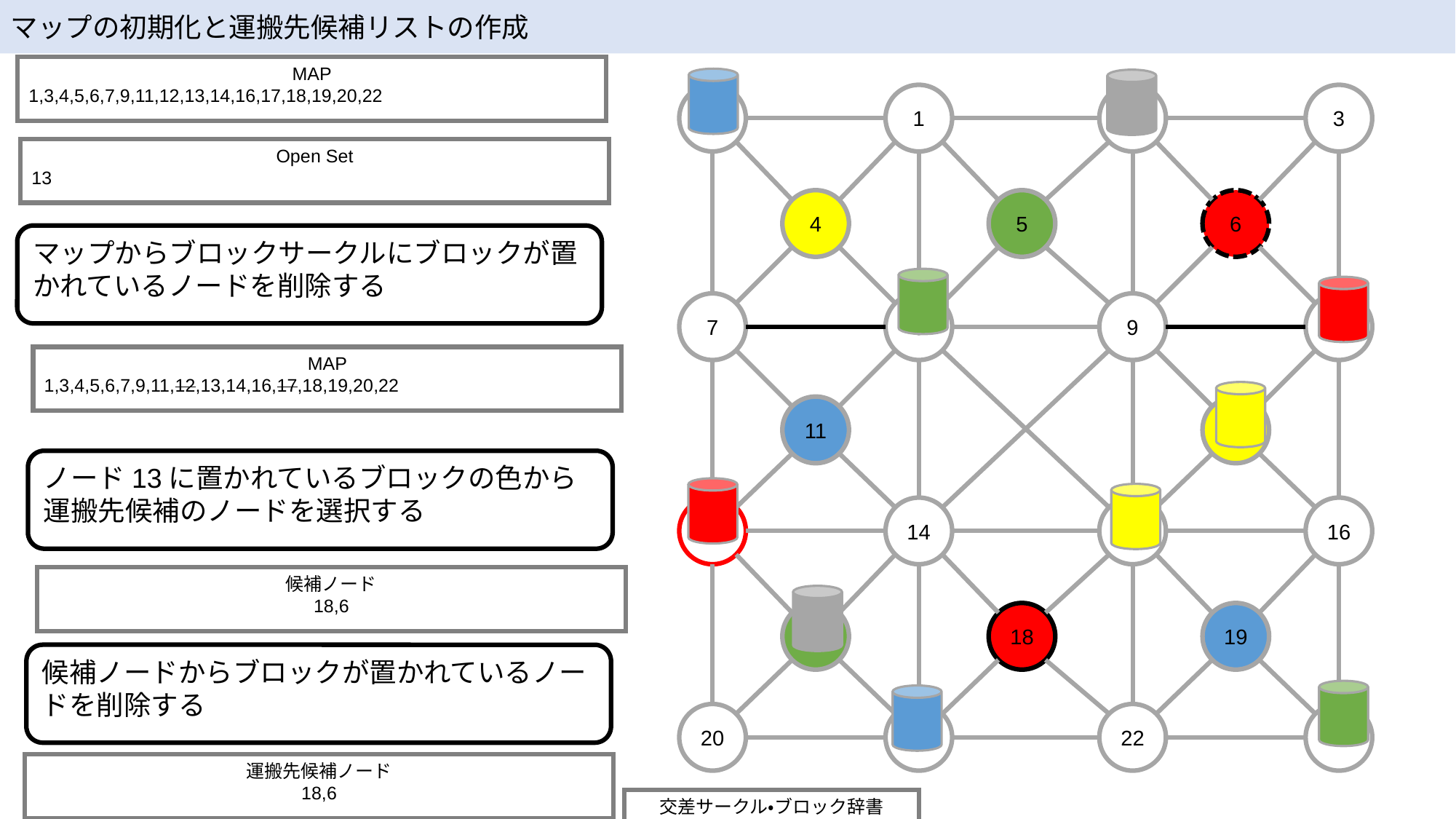

マップの初期化と運搬先候補リストの作成
MAP
1,3,4,5,6,7,9,11,12,13,14,16,17,18,19,20,22

0
1
4
7
8
11
13
14
17
20
21
2
3
6
9
10
12
15
16
19
22
23
5
18
Open Set
13

マップからブロックサークルにブロックが置かれているノードを削除する
MAP
1,3,4,5,6,7,9,11,12,13,14,16,17,18,19,20,22

ノード13に置かれているブロックの色から
運搬先候補のノードを選択する
候補ノード
18,6
候補ノードからブロックが置かれているノードを削除する
運搬先候補ノード
18,6
交差サークル・ブロック辞書
0:青
2:灰色
8:緑
10;赤
13:赤
15:黄色
21:青
23:緑